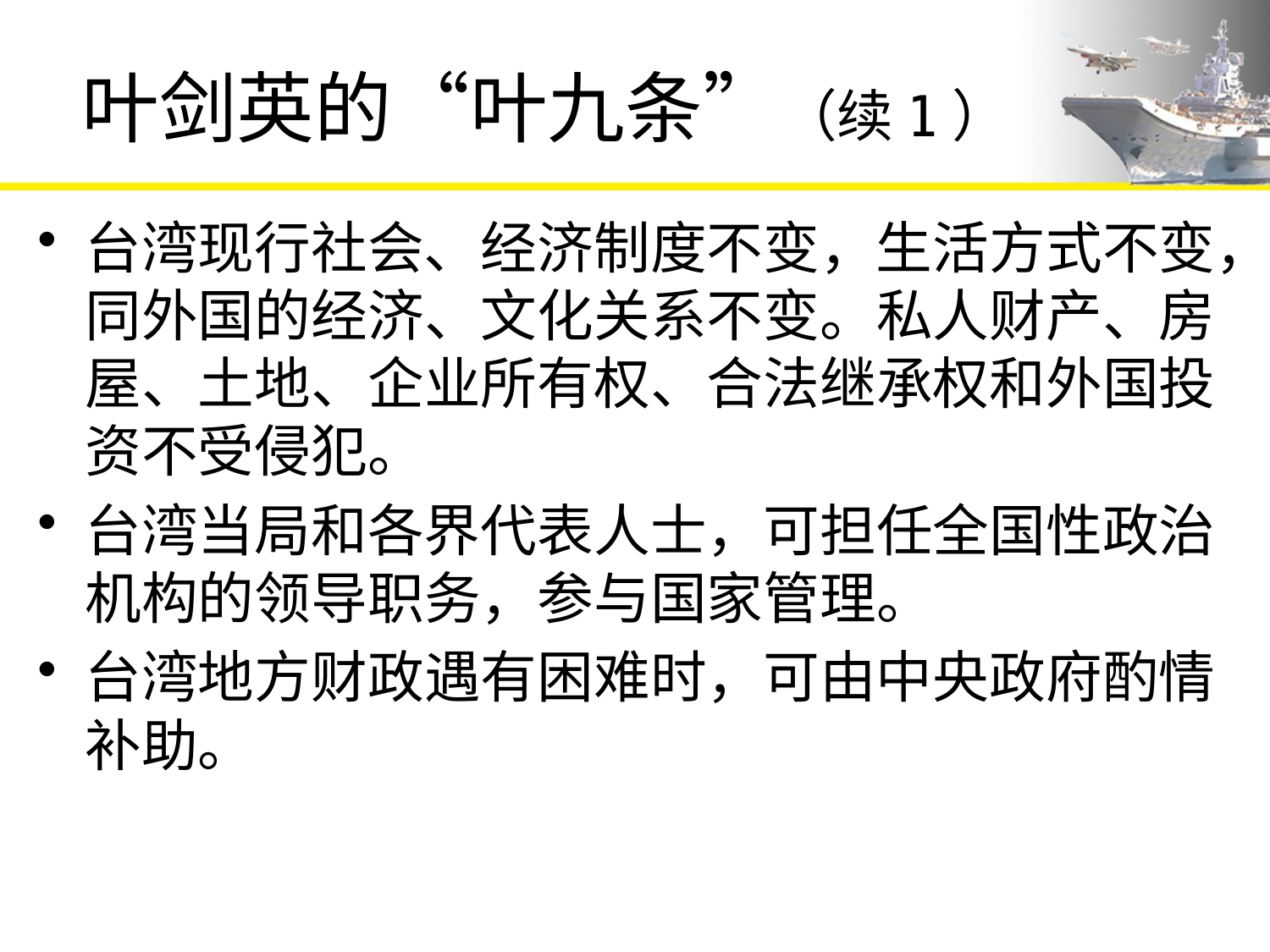

# 叶剑英的“叶九条”（续1）
台湾现行社会、经济制度不变，生活方式不变，同外国的经济、文化关系不变。私人财产、房屋、土地、企业所有权、合法继承权和外国投资不受侵犯。
台湾当局和各界代表人士，可担任全国性政治机构的领导职务，参与国家管理。
台湾地方财政遇有困难时，可由中央政府酌情补助。